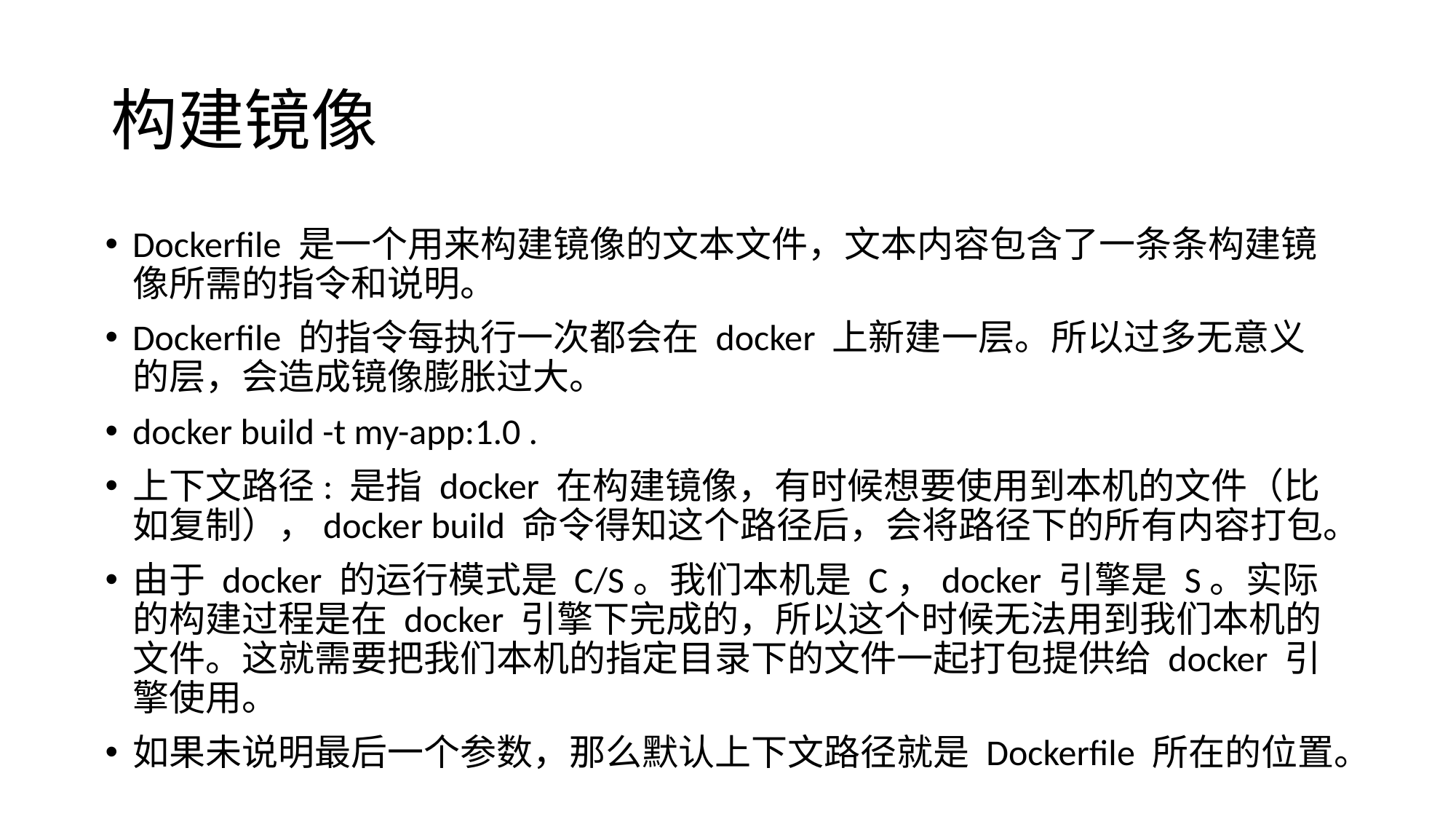

# 构建镜像
Dockerfile 是一个用来构建镜像的文本文件，文本内容包含了一条条构建镜像所需的指令和说明。
Dockerfile 的指令每执行一次都会在 docker 上新建一层。所以过多无意义的层，会造成镜像膨胀过大。
docker build -t my-app:1.0 .
上下文路径: 是指 docker 在构建镜像，有时候想要使用到本机的文件（比如复制），docker build 命令得知这个路径后，会将路径下的所有内容打包。
由于 docker 的运行模式是 C/S。我们本机是 C，docker 引擎是 S。实际的构建过程是在 docker 引擎下完成的，所以这个时候无法用到我们本机的文件。这就需要把我们本机的指定目录下的文件一起打包提供给 docker 引擎使用。
如果未说明最后一个参数，那么默认上下文路径就是 Dockerfile 所在的位置。